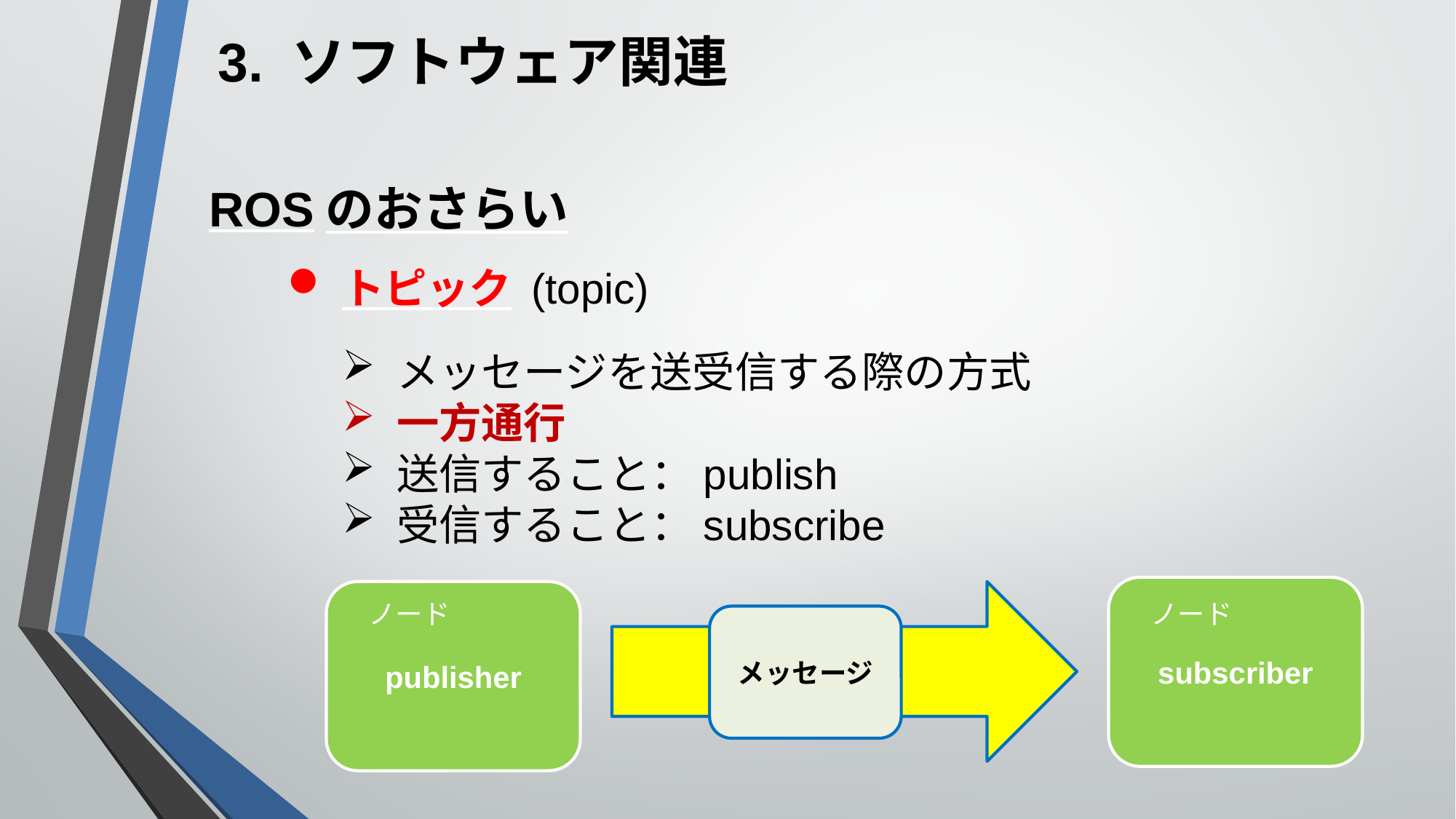

3. ソフトウェア関連
ROSのおさらい
トピック (topic)

メッセージを送受信する際の方式
一方通行
送信すること：publish
受信すること：subscribe
subscriber
publisher

ノード
ノード
メッセージ